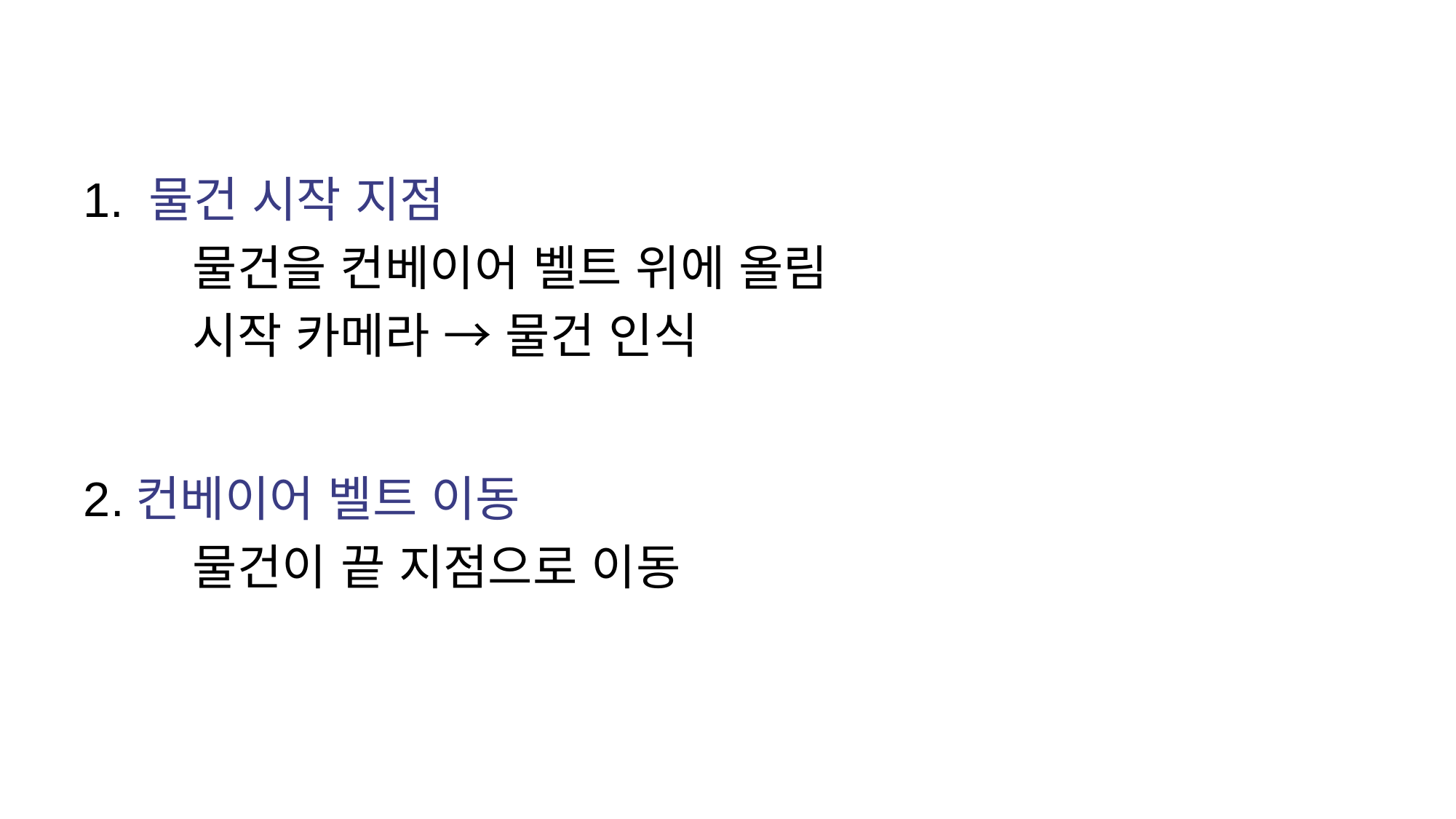

1. 물건 시작 지점
	물건을 컨베이어 벨트 위에 올림
	시작 카메라 → 물건 인식

2.컨베이어 벨트 이동
	물건이 끝 지점으로 이동